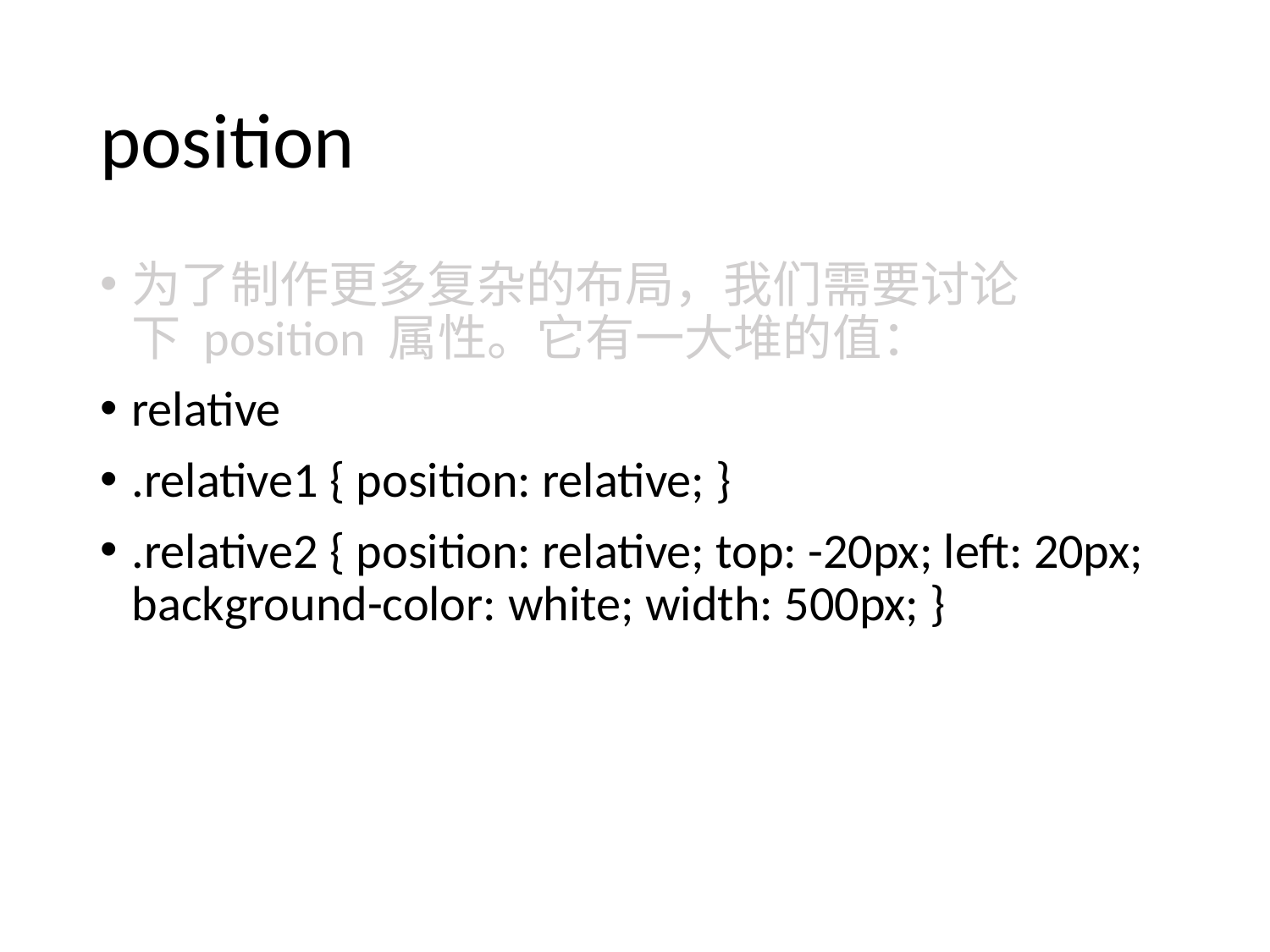

# position
为了制作更多复杂的布局，我们需要讨论下 position 属性。它有一大堆的值：
relative
.relative1 { position: relative; }
.relative2 { position: relative; top: -20px; left: 20px; background-color: white; width: 500px; }